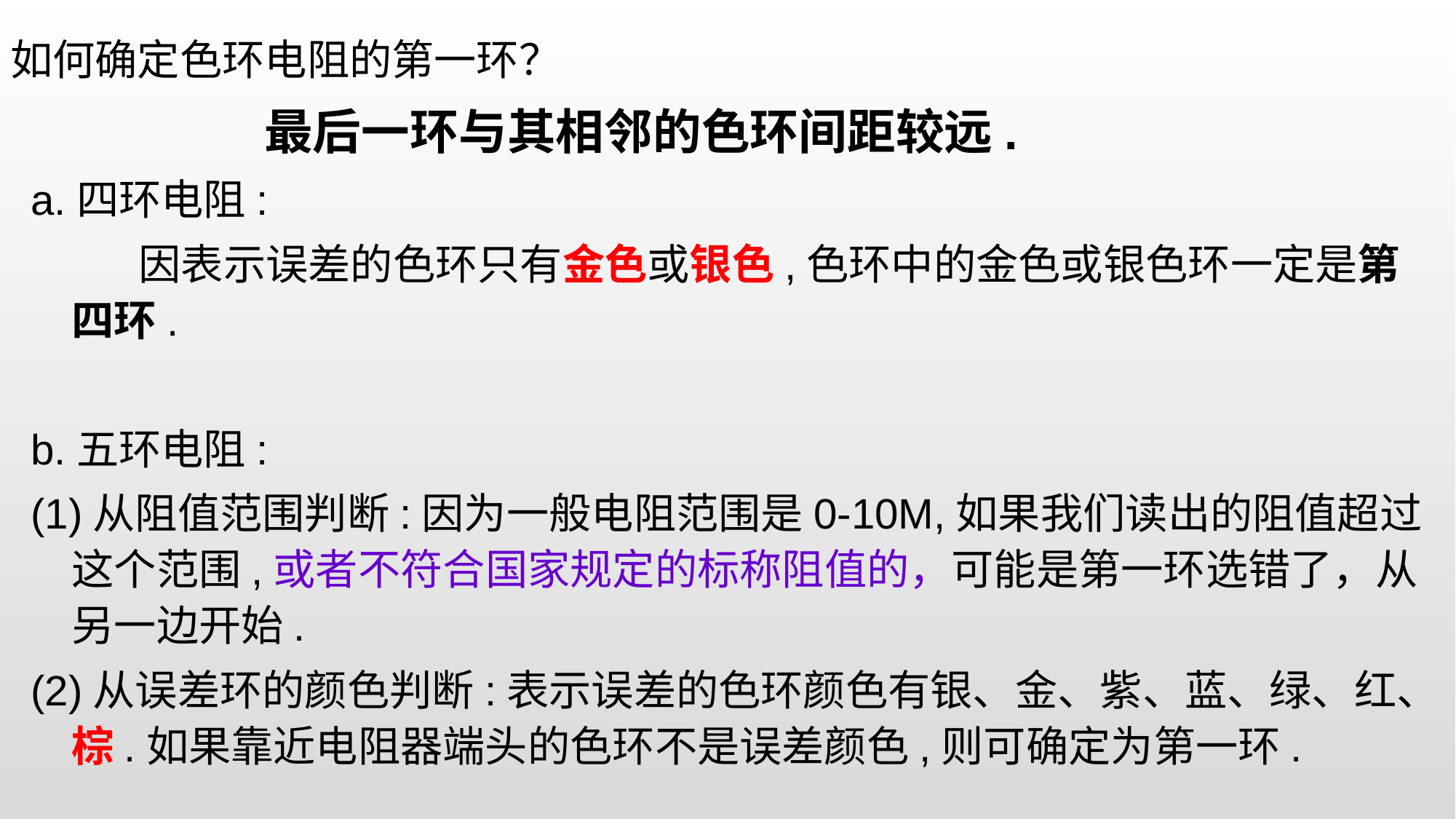

如何确定色环电阻的第一环？
                    最后一环与其相邻的色环间距较远.
a.四环电阻:
	      因表示误差的色环只有金色或银色,色环中的金色或银色环一定是第四环.

b.五环电阻:
(1)从阻值范围判断:因为一般电阻范围是0-10M,如果我们读出的阻值超过这个范围,或者不符合国家规定的标称阻值的，可能是第一环选错了，从另一边开始.
(2)从误差环的颜色判断:表示误差的色环颜色有银、金、紫、蓝、绿、红、棕.如果靠近电阻器端头的色环不是误差颜色,则可确定为第一环.